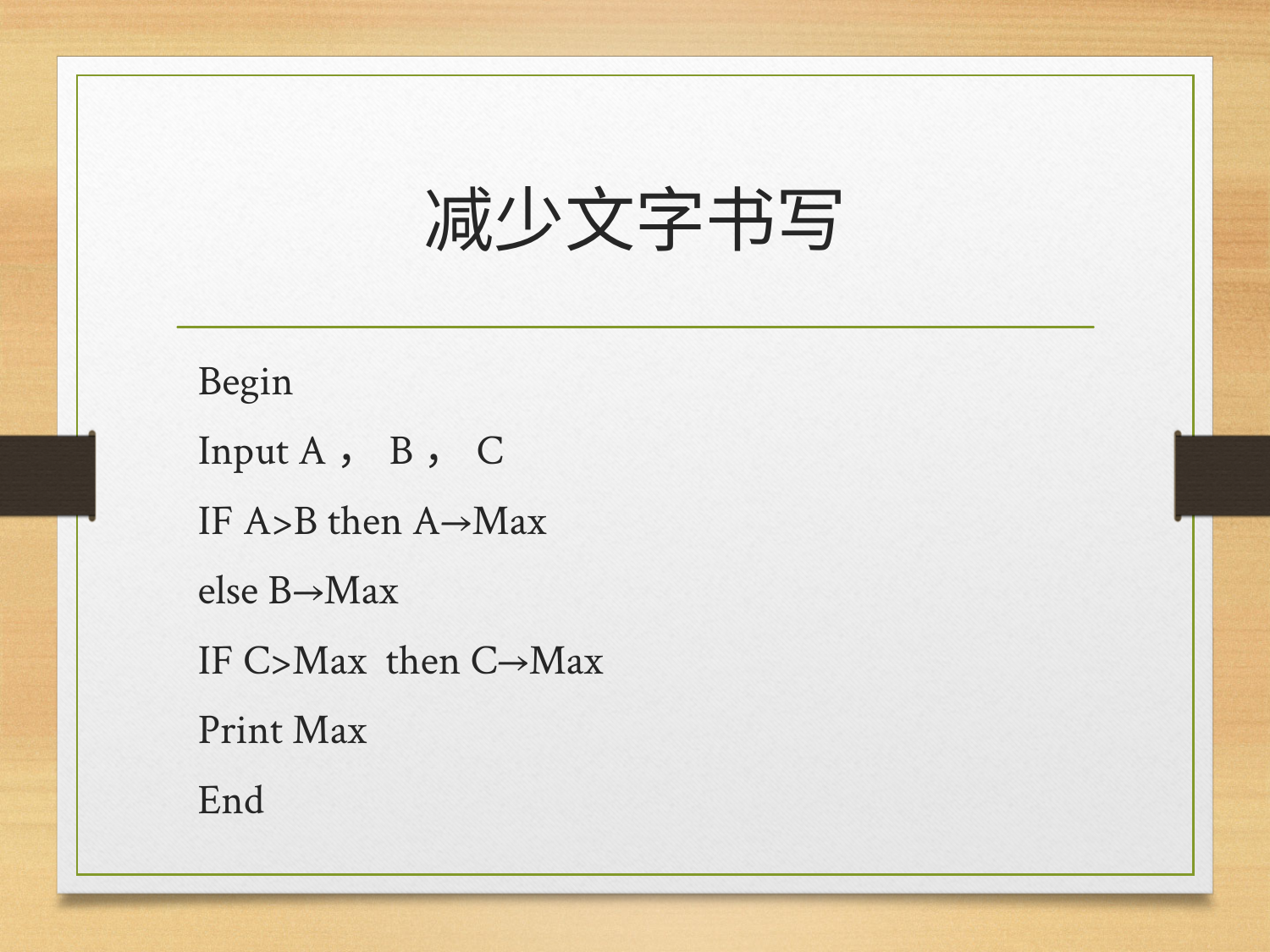

# 减少文字书写
Begin
Input A，B，C
IF A>B then A→Max
else B→Max
IF C>Max  then C→Max
Print Max
End